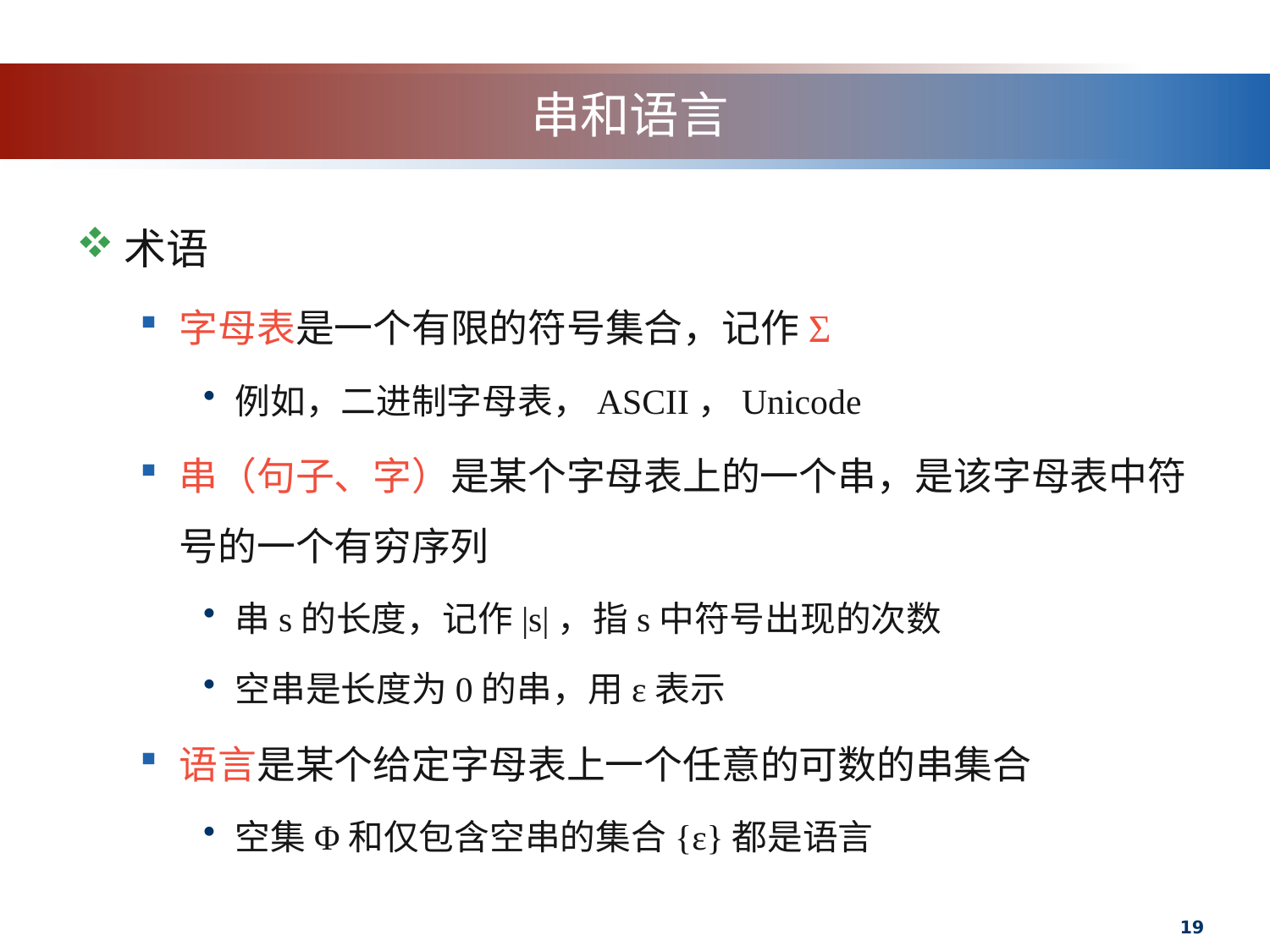

# 串和语言
术语
字母表是一个有限的符号集合，记作Σ
例如，二进制字母表，ASCII，Unicode
串（句子、字）是某个字母表上的一个串，是该字母表中符号的一个有穷序列
串s的长度，记作|s|，指s中符号出现的次数
空串是长度为0的串，用ε表示
语言是某个给定字母表上一个任意的可数的串集合
空集Φ和仅包含空串的集合{ε}都是语言
19